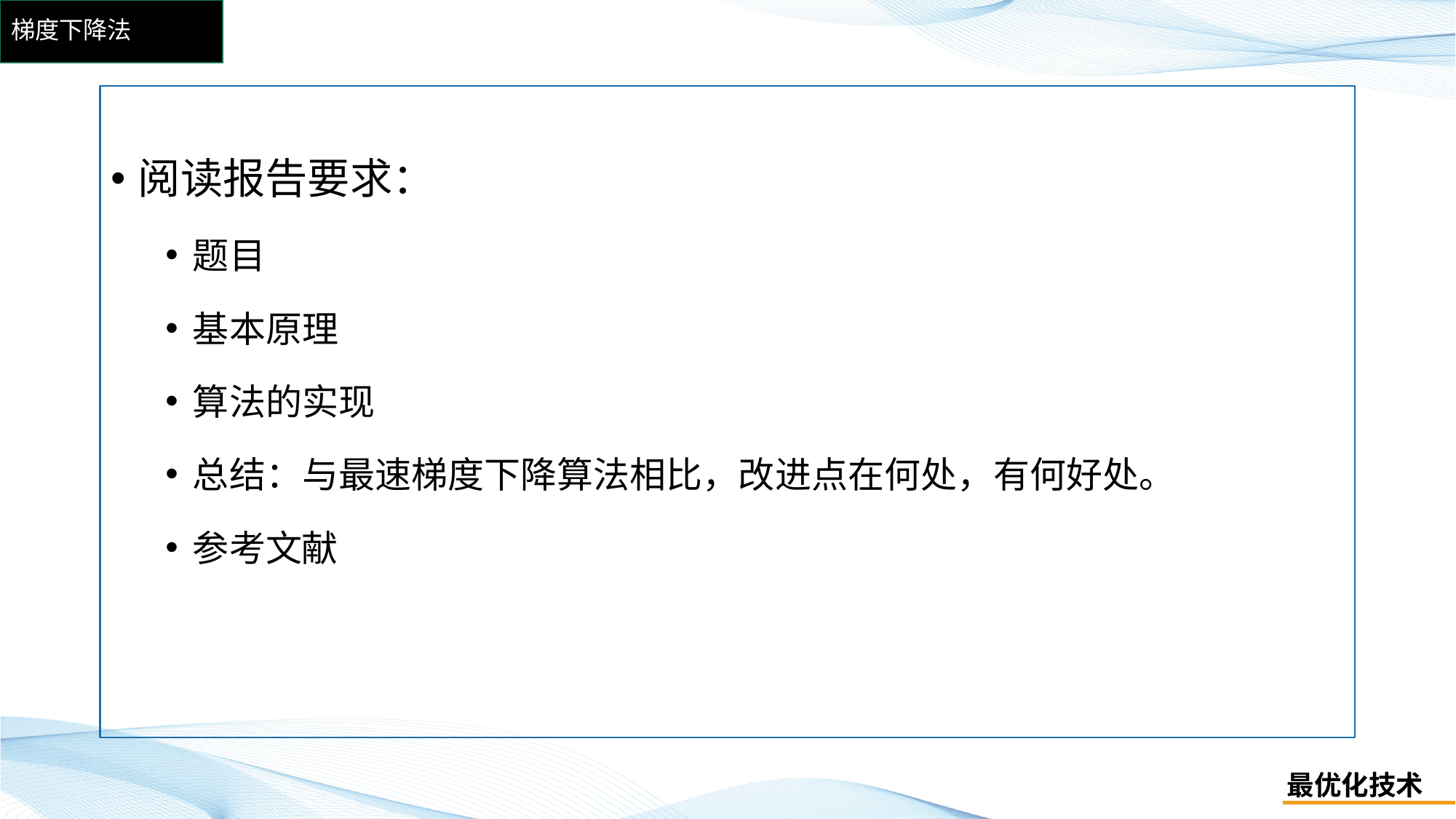

# 梯度下降法

阅读报告要求：
题目
基本原理
算法的实现
总结：与最速梯度下降算法相比，改进点在何处，有何好处。
参考文献